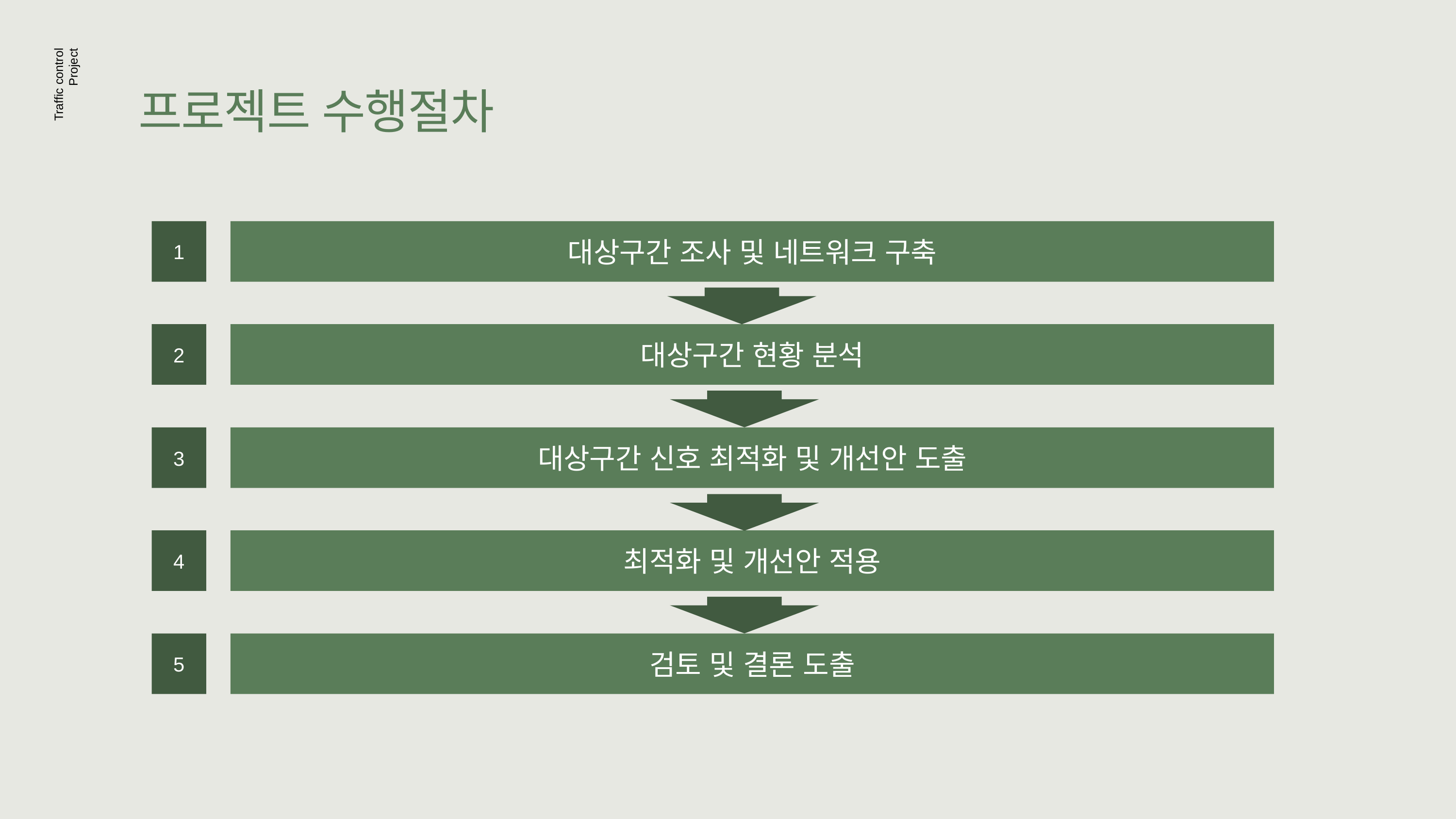

프로젝트 수행절차
Traffic control
Project
1
대상구간 조사 및 네트워크 구축

2
대상구간 현황 분석

3
대상구간 신호 최적화 및 개선안 도출

4
최적화 및 개선안 적용

5
검토 및 결론 도출